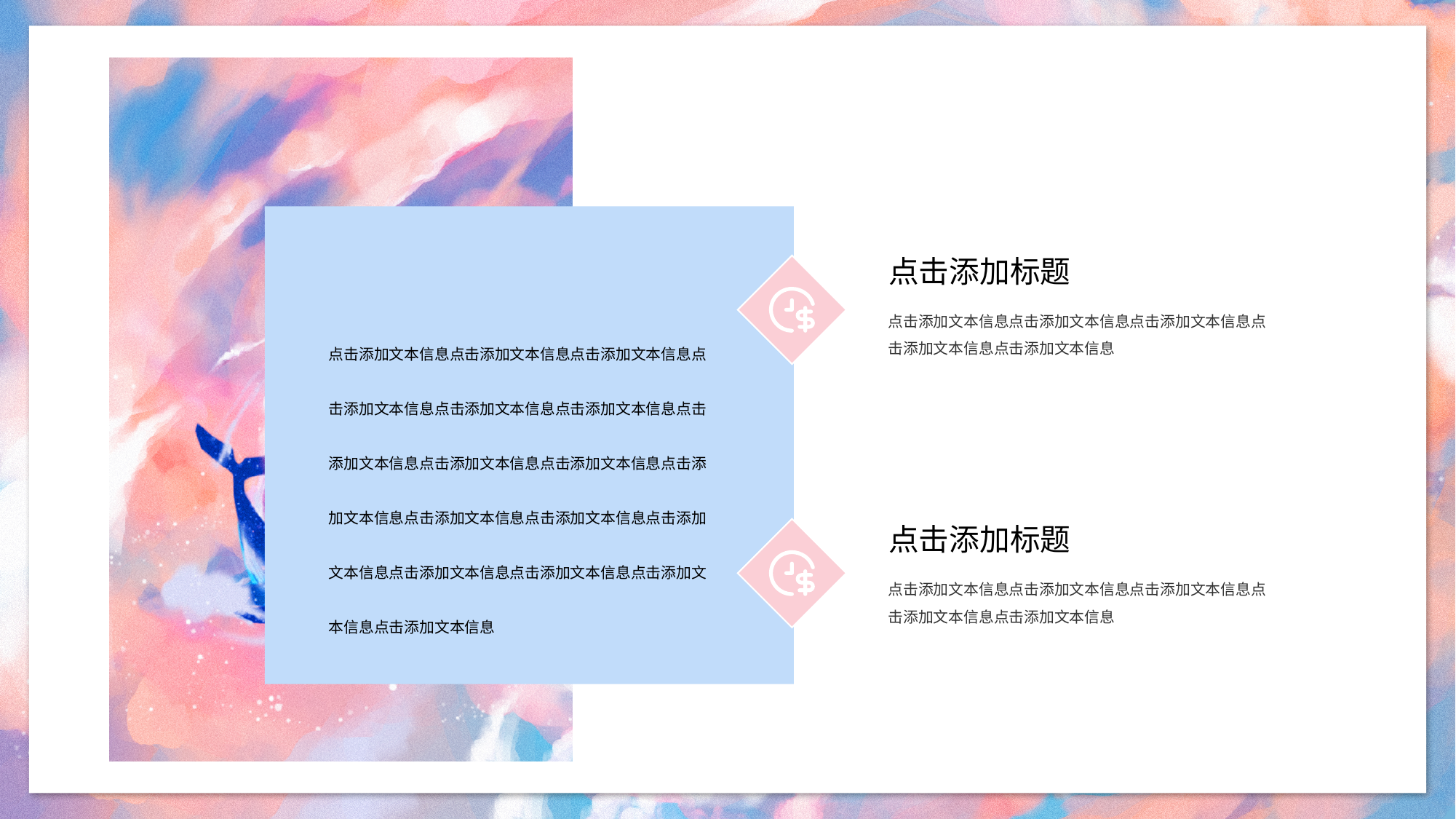

点击添加标题
点击添加文本信息点击添加文本信息点击添加文本信息点击添加文本信息点击添加文本信息

点击添加文本信息点击添加文本信息点击添加文本信息点击添加文本信息点击添加文本信息点击添加文本信息点击添加文本信息点击添加文本信息点击添加文本信息点击添加文本信息点击添加文本信息点击添加文本信息点击添加文本信息点击添加文本信息点击添加文本信息点击添加文本信息点击添加文本信息
点击添加标题
点击添加文本信息点击添加文本信息点击添加文本信息点击添加文本信息点击添加文本信息